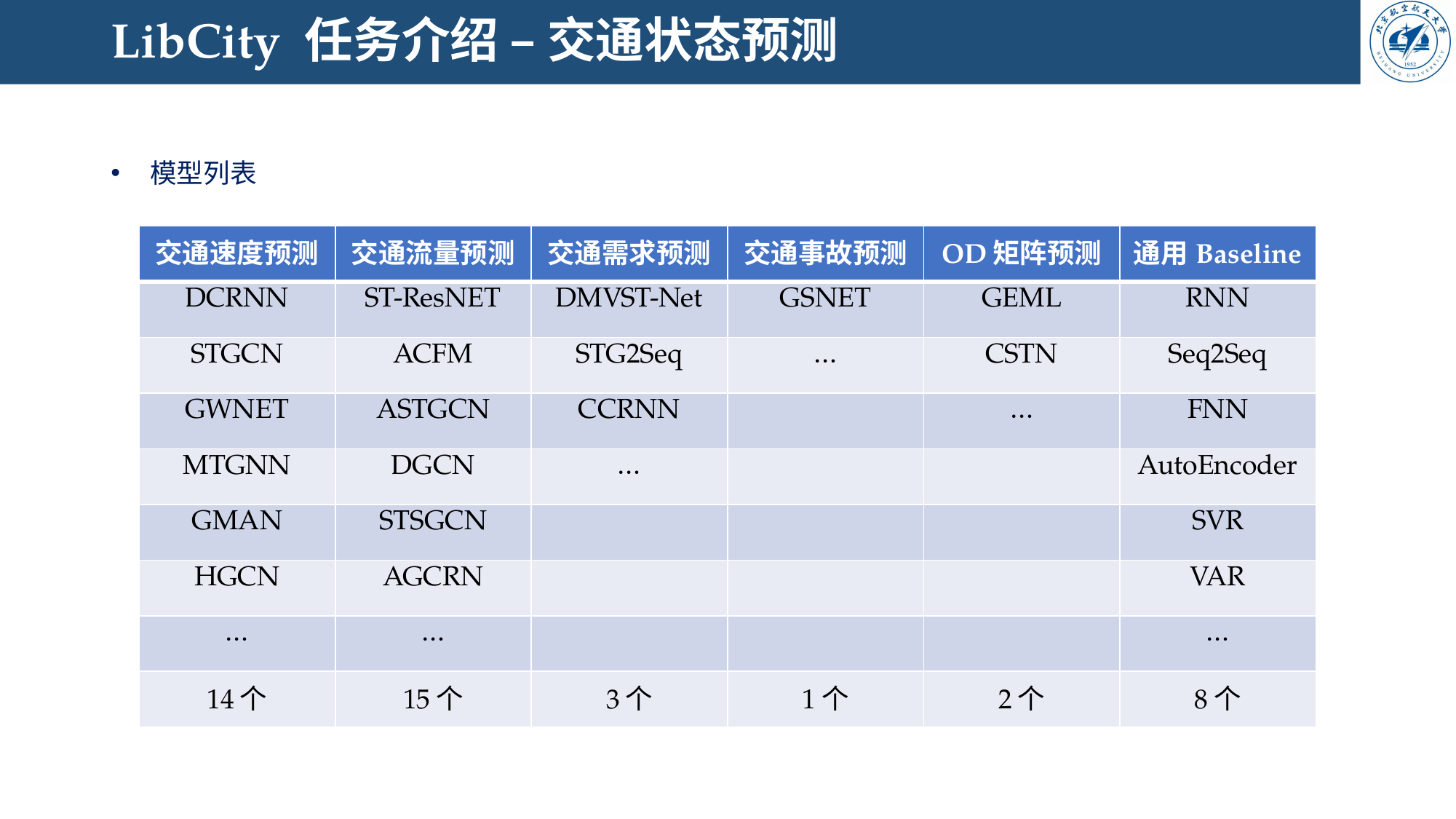

# LibCity 任务介绍 – 交通状态预测
模型列表

| 交通速度预测 | 交通流量预测 | 交通需求预测 | 交通事故预测 | OD矩阵预测 | 通用Baseline |
| --- | --- | --- | --- | --- | --- |
| DCRNN | ST-ResNET | DMVST-Net | GSNET | GEML | RNN |
| STGCN | ACFM | STG2Seq | … | CSTN | Seq2Seq |
| GWNET | ASTGCN | CCRNN |  | … | FNN |
| MTGNN | DGCN | … |  |  | AutoEncoder |
| GMAN | STSGCN |  |  |  | SVR |
| HGCN | AGCRN |  |  |  | VAR |
| … | … |  |  |  | … |
| 14个 | 15个 | 3个 | 1个 | 2个 | 8个 |